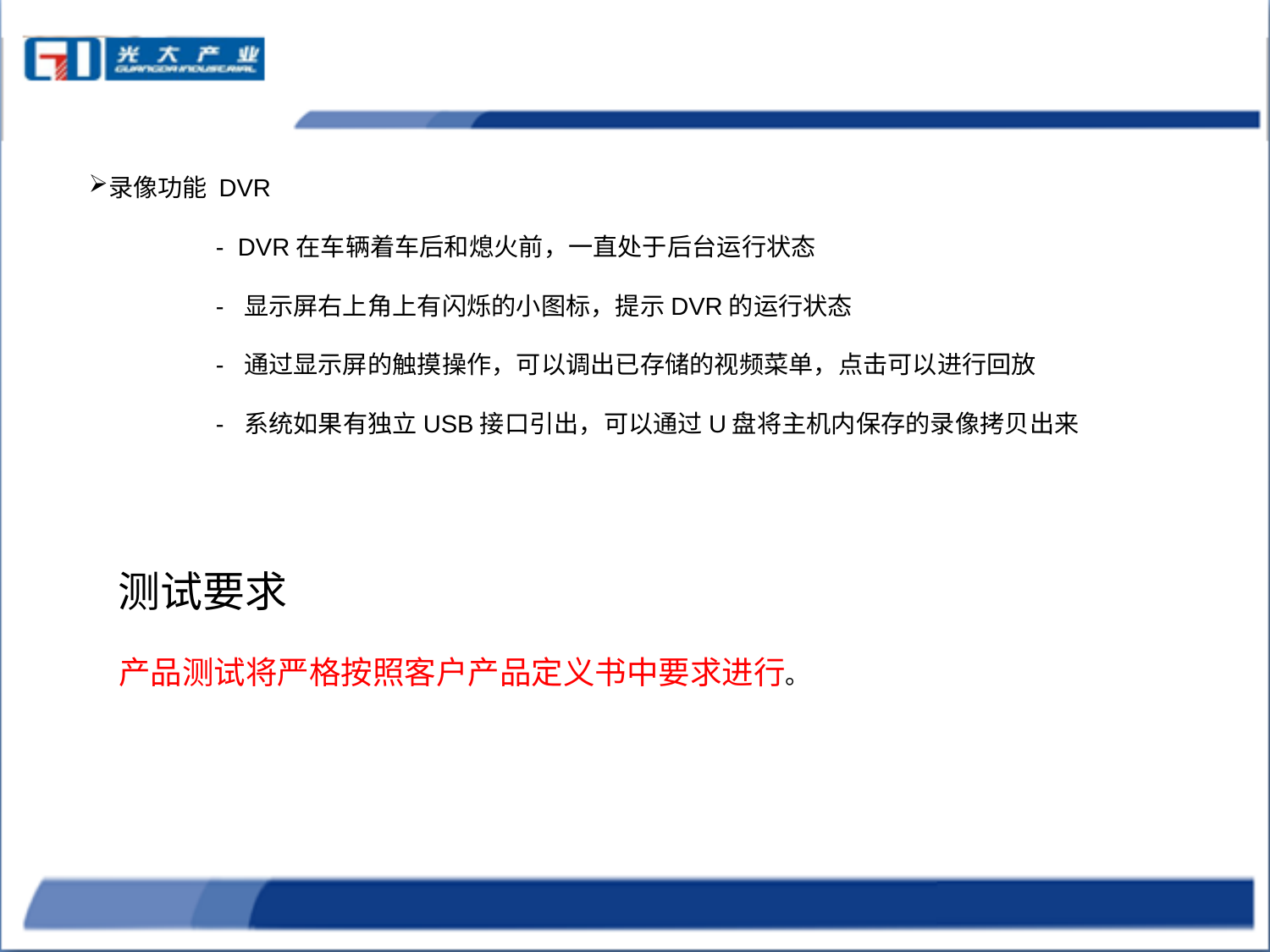

录像功能 DVR
	-  DVR在车辆着车后和熄火前，一直处于后台运行状态
	-  显示屏右上角上有闪烁的小图标，提示DVR的运行状态
	-  通过显示屏的触摸操作，可以调出已存储的视频菜单，点击可以进行回放
	-  系统如果有独立USB接口引出，可以通过U盘将主机内保存的录像拷贝出来

测试要求
产品测试将严格按照客户产品定义书中要求进行。